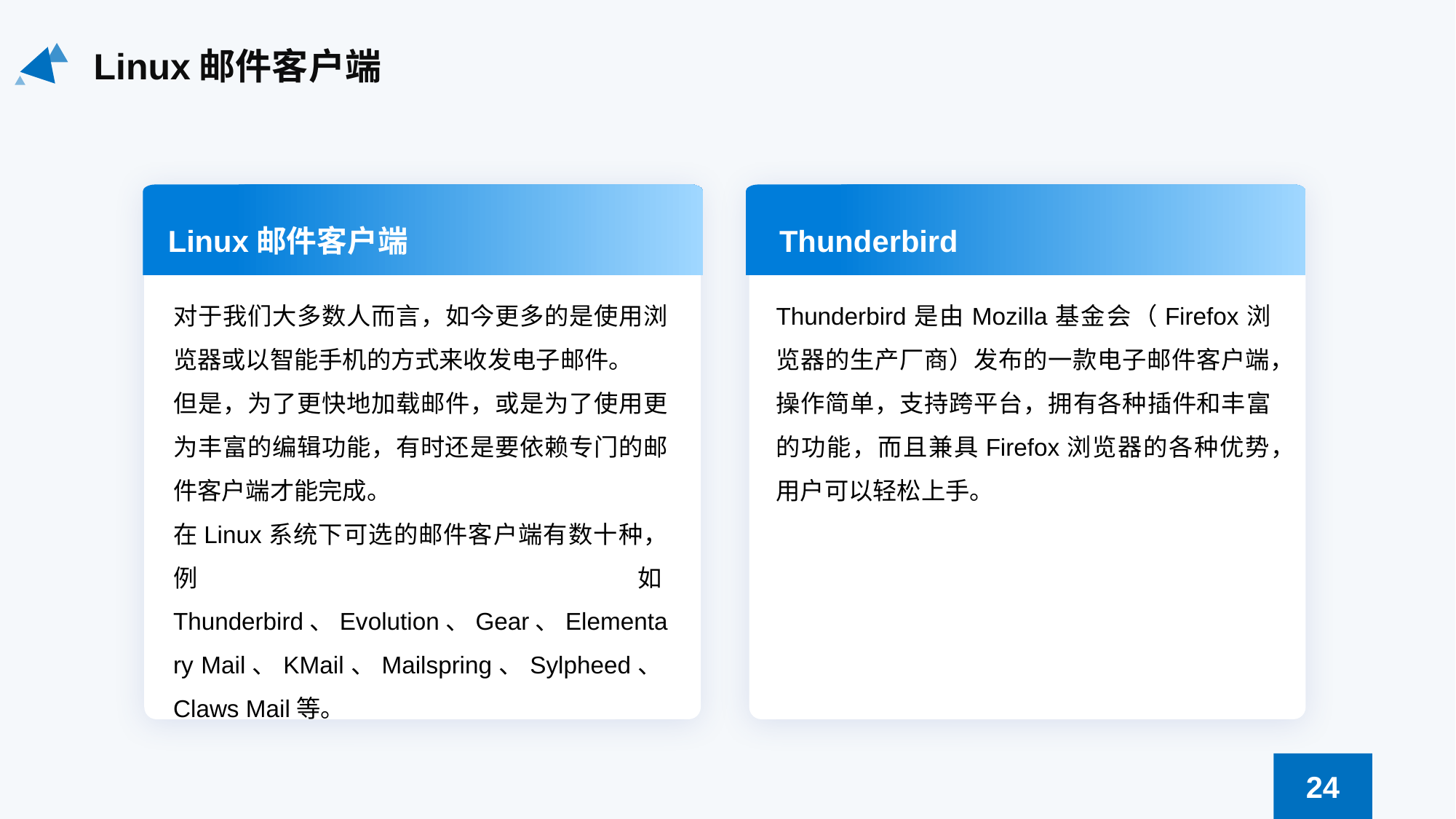

Linux邮件客户端

Linux邮件客户端
Thunderbird
对于我们大多数人而言，如今更多的是使用浏览器或以智能手机的方式来收发电子邮件。
但是，为了更快地加载邮件，或是为了使用更为丰富的编辑功能，有时还是要依赖专门的邮件客户端才能完成。
在Linux系统下可选的邮件客户端有数十种，例如Thunderbird、Evolution、Gear、Elementary Mail、KMail、Mailspring、Sylpheed、Claws Mail等。
Thunderbird是由Mozilla基金会（Firefox浏览器的生产厂商）发布的一款电子邮件客户端，操作简单，支持跨平台，拥有各种插件和丰富的功能，而且兼具Firefox浏览器的各种优势，用户可以轻松上手。

24